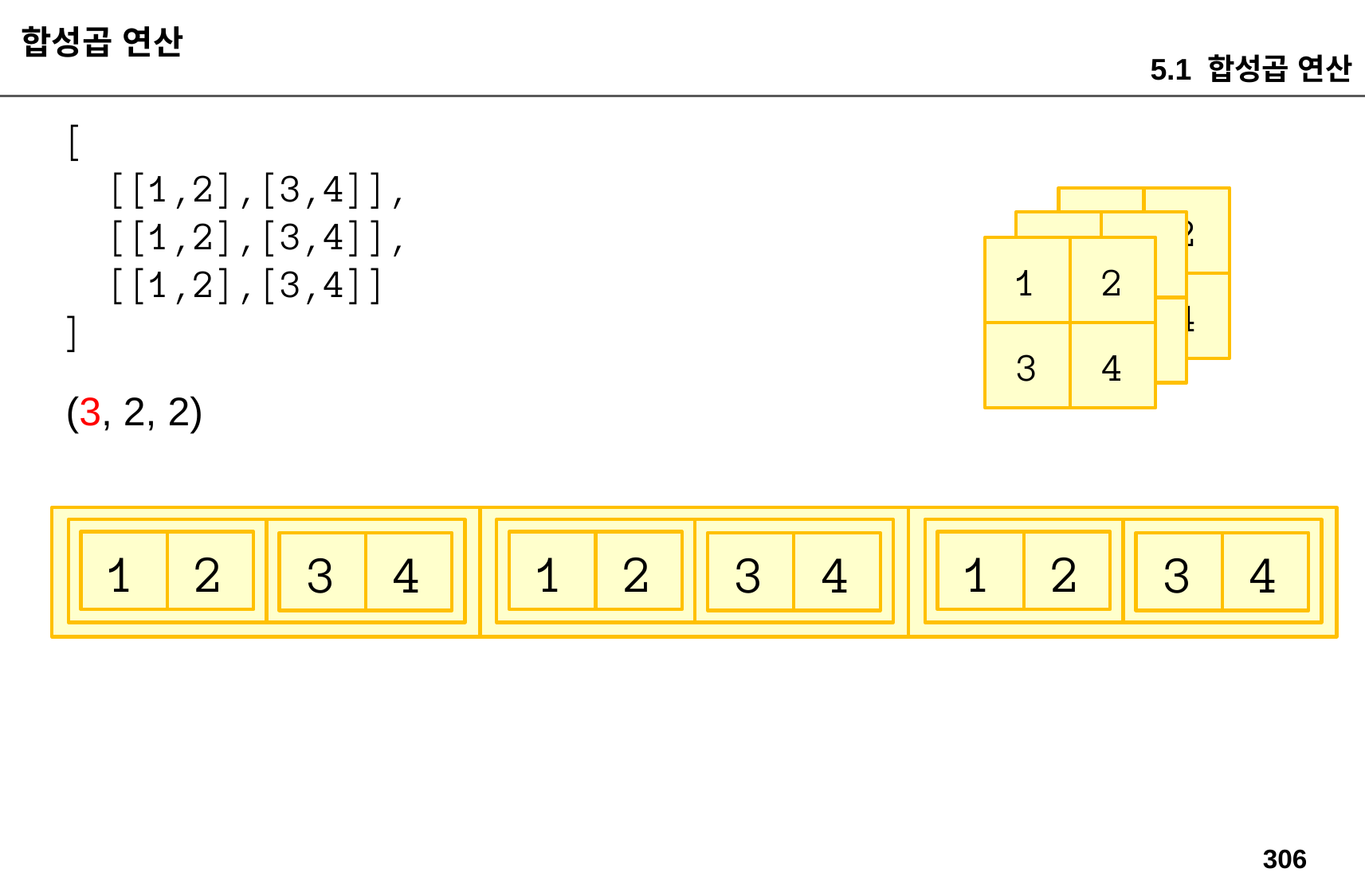

합성곱 연산
5.1 합성곱 연산
[
  [[1,2],[3,4]],
  [[1,2],[3,4]],
  [[1,2],[3,4]]
]

1
2
1
2
1
2
3
4
3
4
3
4
(3, 2, 2)

1
2
1
2
1
2
3
4
3
4
3
4